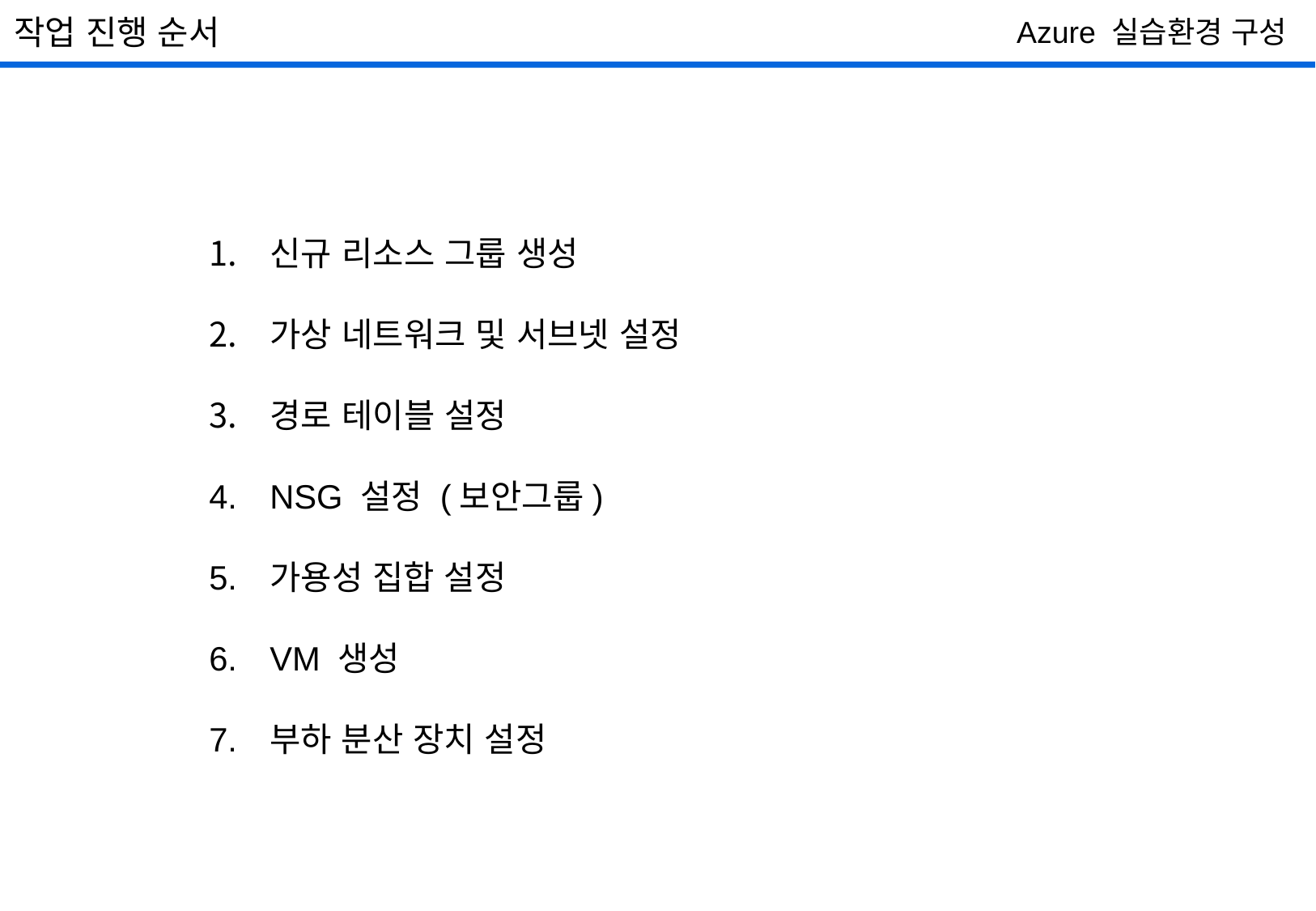

작업 진행 순서
Azure 실습환경 구성
신규 리소스 그룹 생성
가상 네트워크 및 서브넷 설정
경로 테이블 설정
NSG 설정 (보안그룹)
가용성 집합 설정
VM 생성
부하 분산 장치 설정